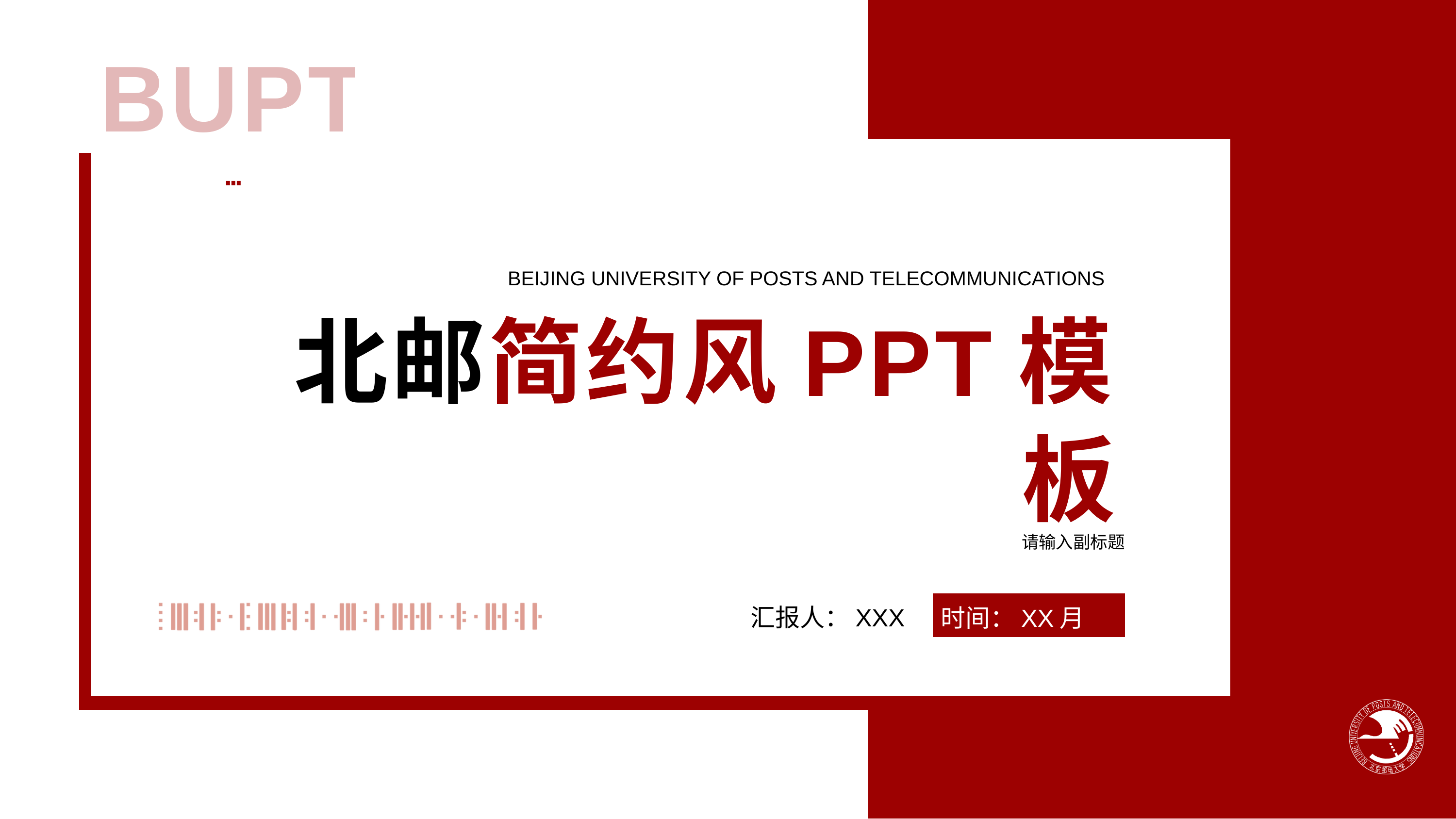

BUPT

···

BEIJING UNIVERSITY OF POSTS AND TELECOMMUNICATIONS
北邮简约风PPT模板

请输入副标题

时间：XX月XX日

汇报人：XXX